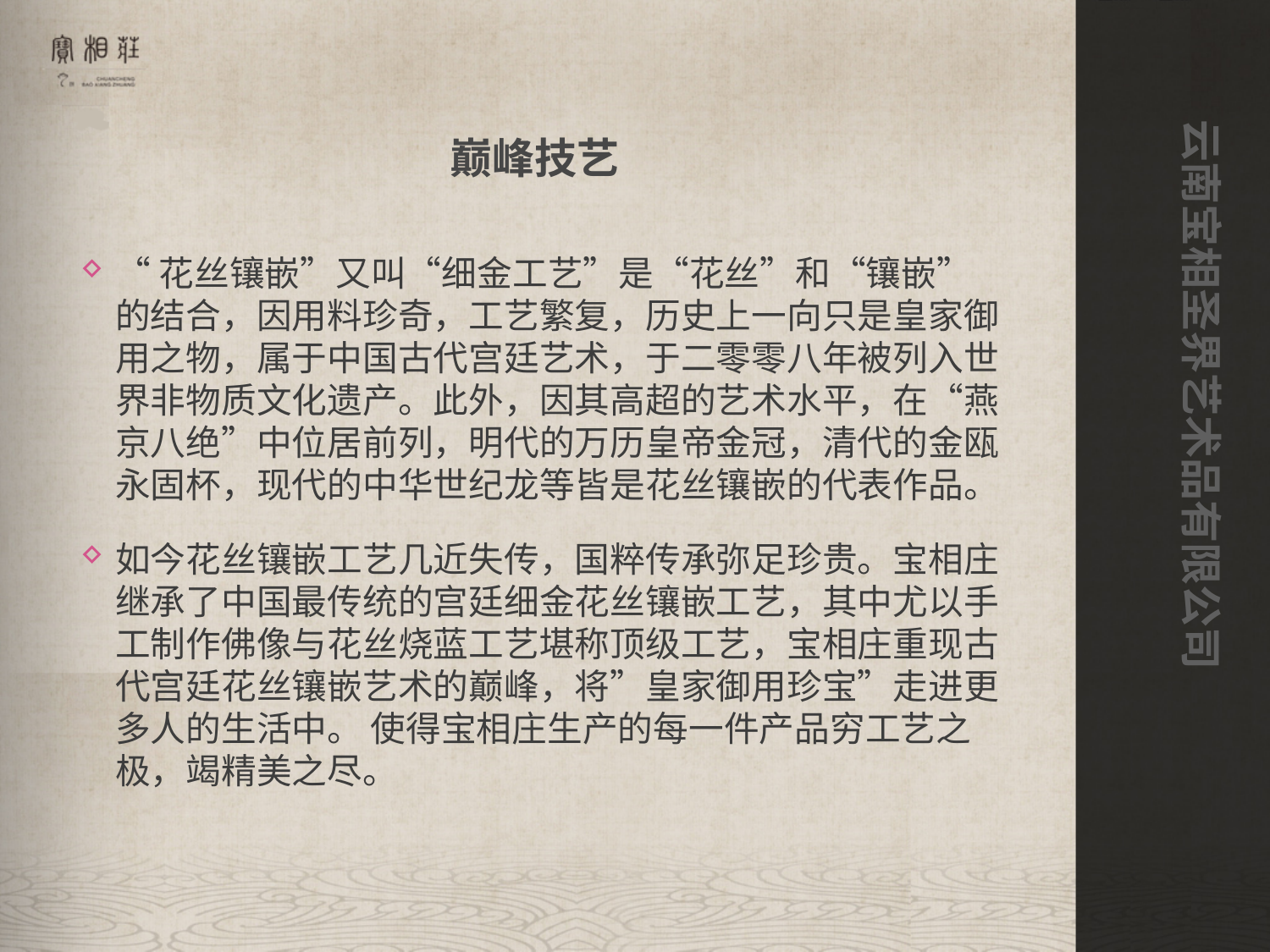

# 巅峰技艺
云南宝相圣界艺术品有限公司
“花丝镶嵌”又叫“细金工艺”是“花丝”和“镶嵌”的结合，因用料珍奇，工艺繁复，历史上一向只是皇家御用之物，属于中国古代宫廷艺术，于二零零八年被列入世界非物质文化遗产。此外，因其高超的艺术水平，在“燕京八绝”中位居前列，明代的万历皇帝金冠，清代的金瓯永固杯，现代的中华世纪龙等皆是花丝镶嵌的代表作品。
如今花丝镶嵌工艺几近失传，国粹传承弥足珍贵。宝相庄继承了中国最传统的宫廷细金花丝镶嵌工艺，其中尤以手工制作佛像与花丝烧蓝工艺堪称顶级工艺，宝相庄重现古代宫廷花丝镶嵌艺术的巅峰，将”皇家御用珍宝”走进更多人的生活中。 使得宝相庄生产的每一件产品穷工艺之极，竭精美之尽。